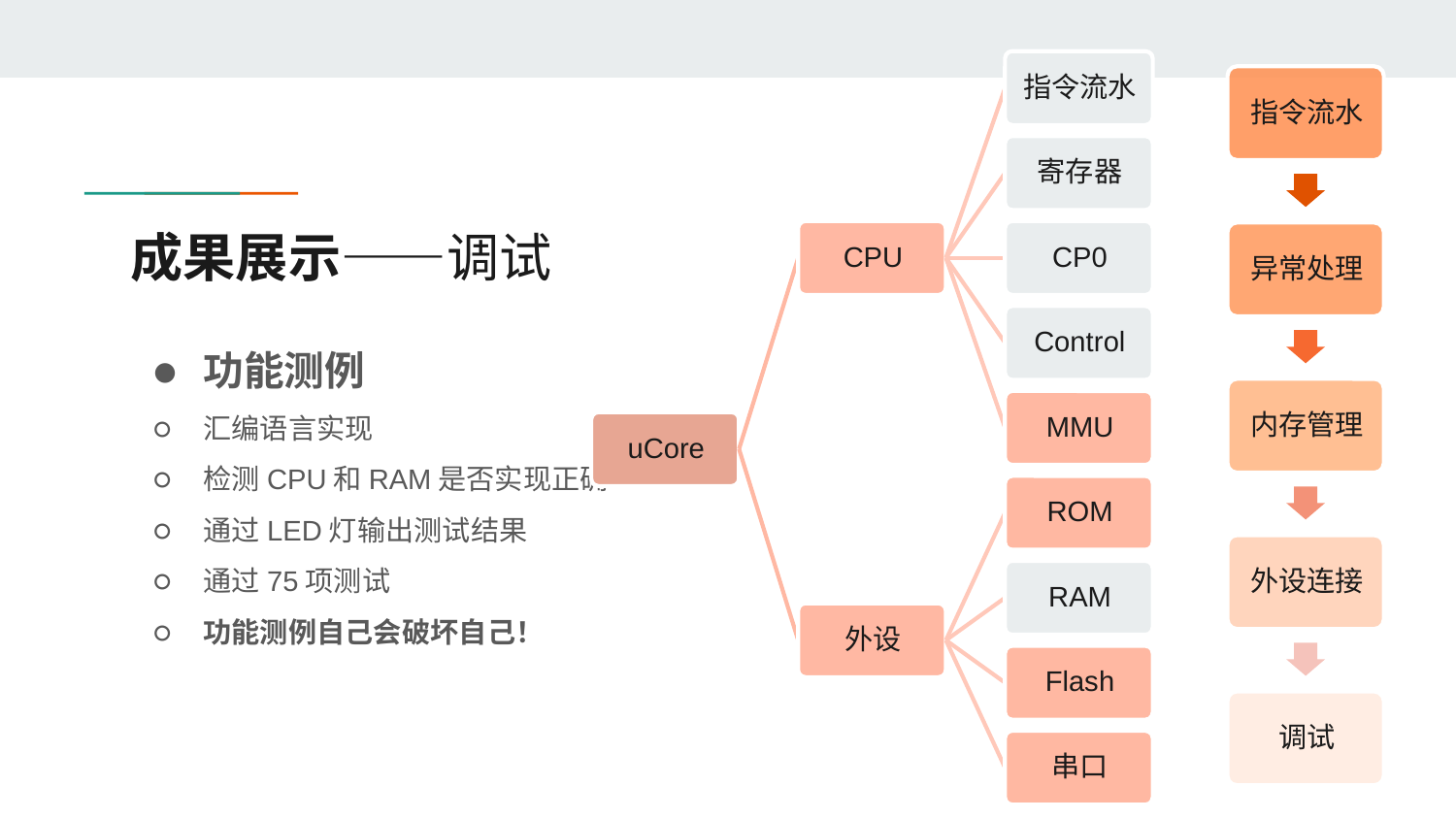

uCore

CPU

指令流水

寄存器

CP0

Control

MMU

外设

ROM

RAM

Flash

串口
指令流水

异常处理

内存管理

外设连接

调试
# 成果展示——调试
功能测例
汇编语言实现
检测CPU和RAM是否实现正确
通过LED灯输出测试结果
通过75项测试
功能测例自己会破坏自己！